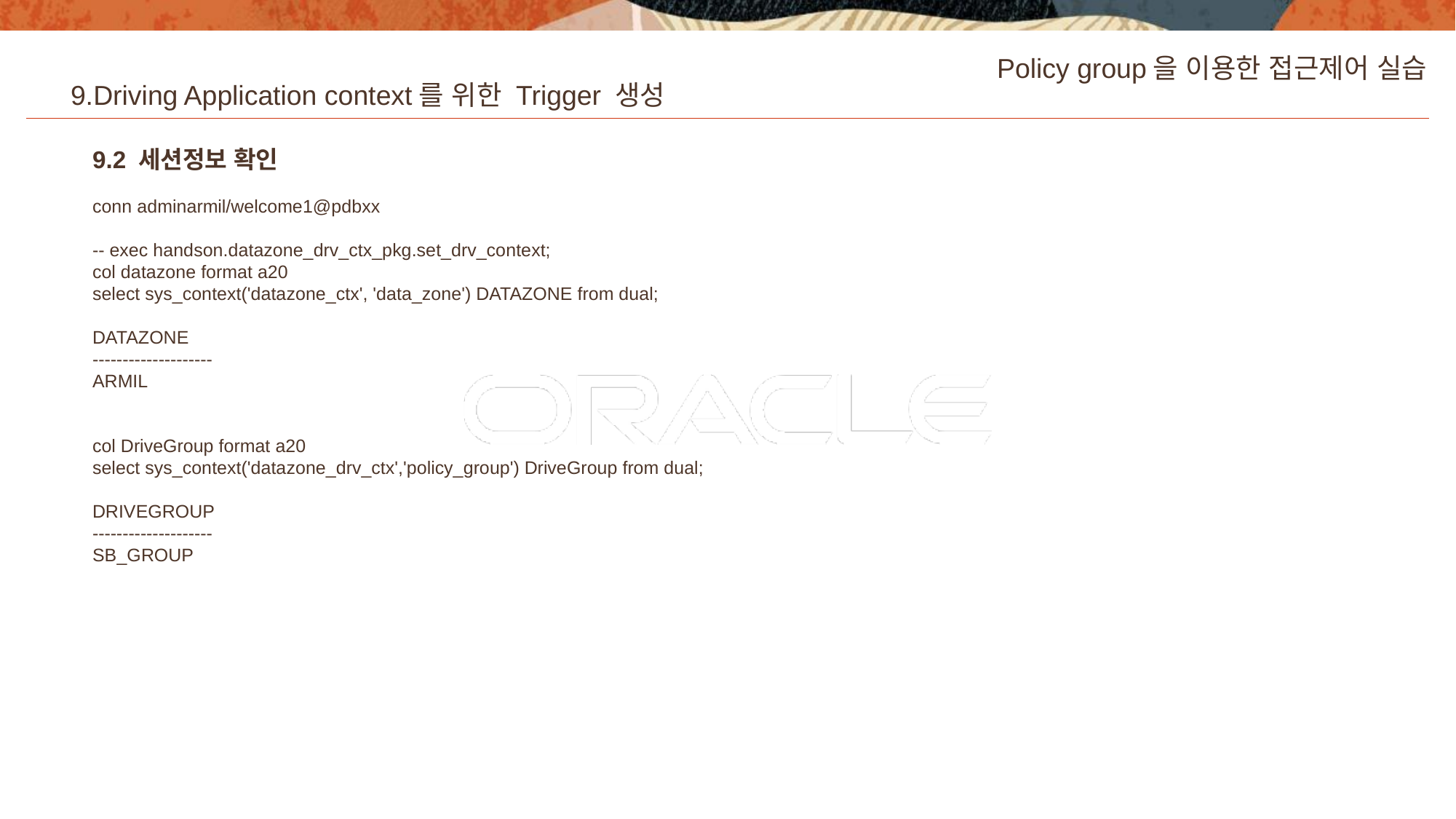

Policy group을 이용한 접근제어 실습
9.Driving Application context를 위한 Trigger 생성
9.2 세션정보 확인

conn adminarmil/welcome1@pdbxx

-- exec handson.datazone_drv_ctx_pkg.set_drv_context;
col datazone format a20
select sys_context('datazone_ctx', 'data_zone') DATAZONE from dual;

DATAZONE
--------------------
ARMIL

col DriveGroup format a20
select sys_context('datazone_drv_ctx','policy_group') DriveGroup from dual;

DRIVEGROUP
--------------------
SB_GROUP
48
Copyright © 2020, Oracle and/or its affiliates. All rights reserved.